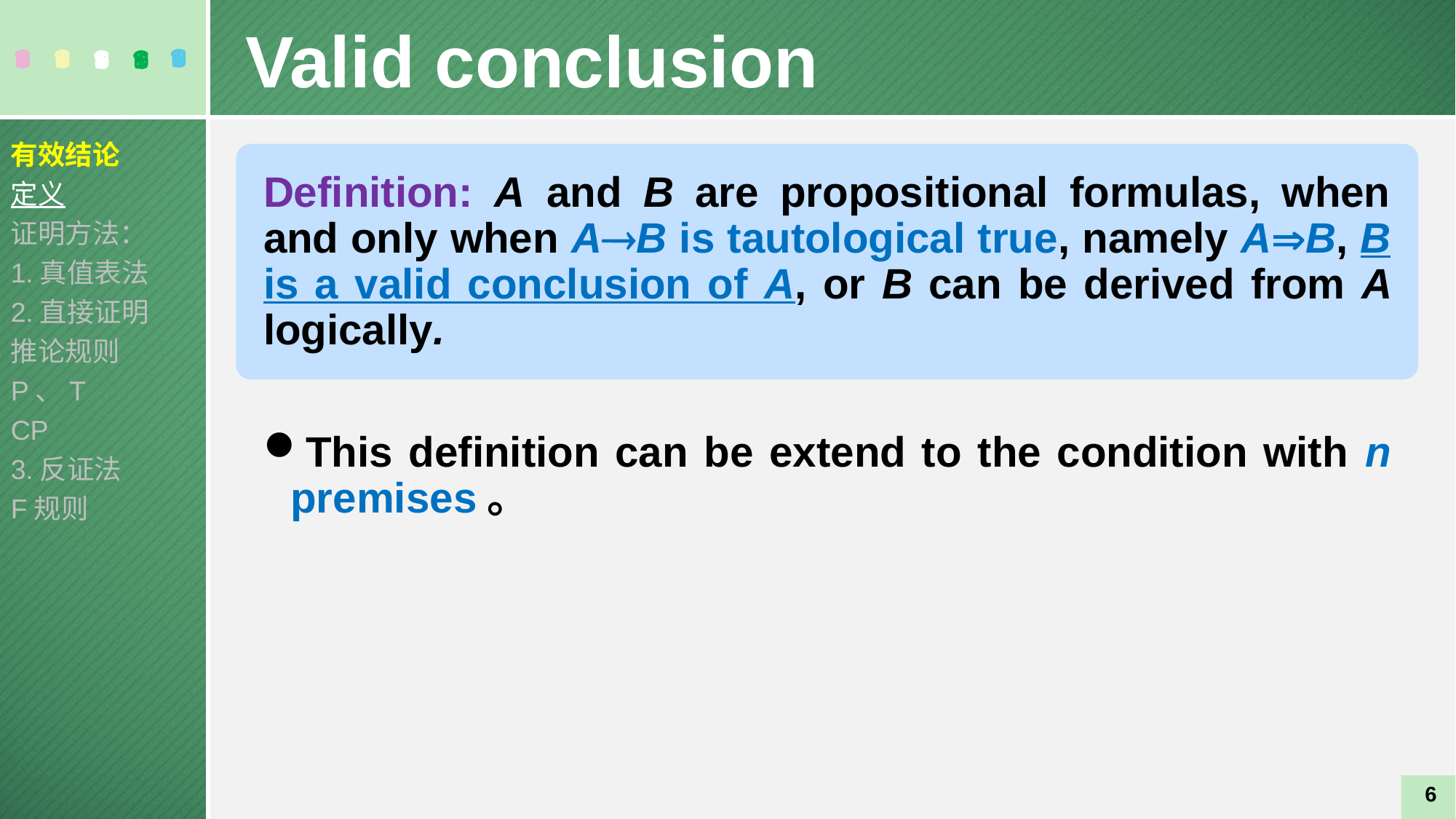

Valid conclusion

有效结论
定义
证明方法：
1.真值表法
2.直接证明
推论规则
P、T
CP
3.反证法
F规则

Definition: A and B are propositional formulas, when and only when A→B is tautological true, namely A⇒B, B is a valid conclusion of A, or B can be derived from A logically.

This definition can be extend to the condition with n premises。